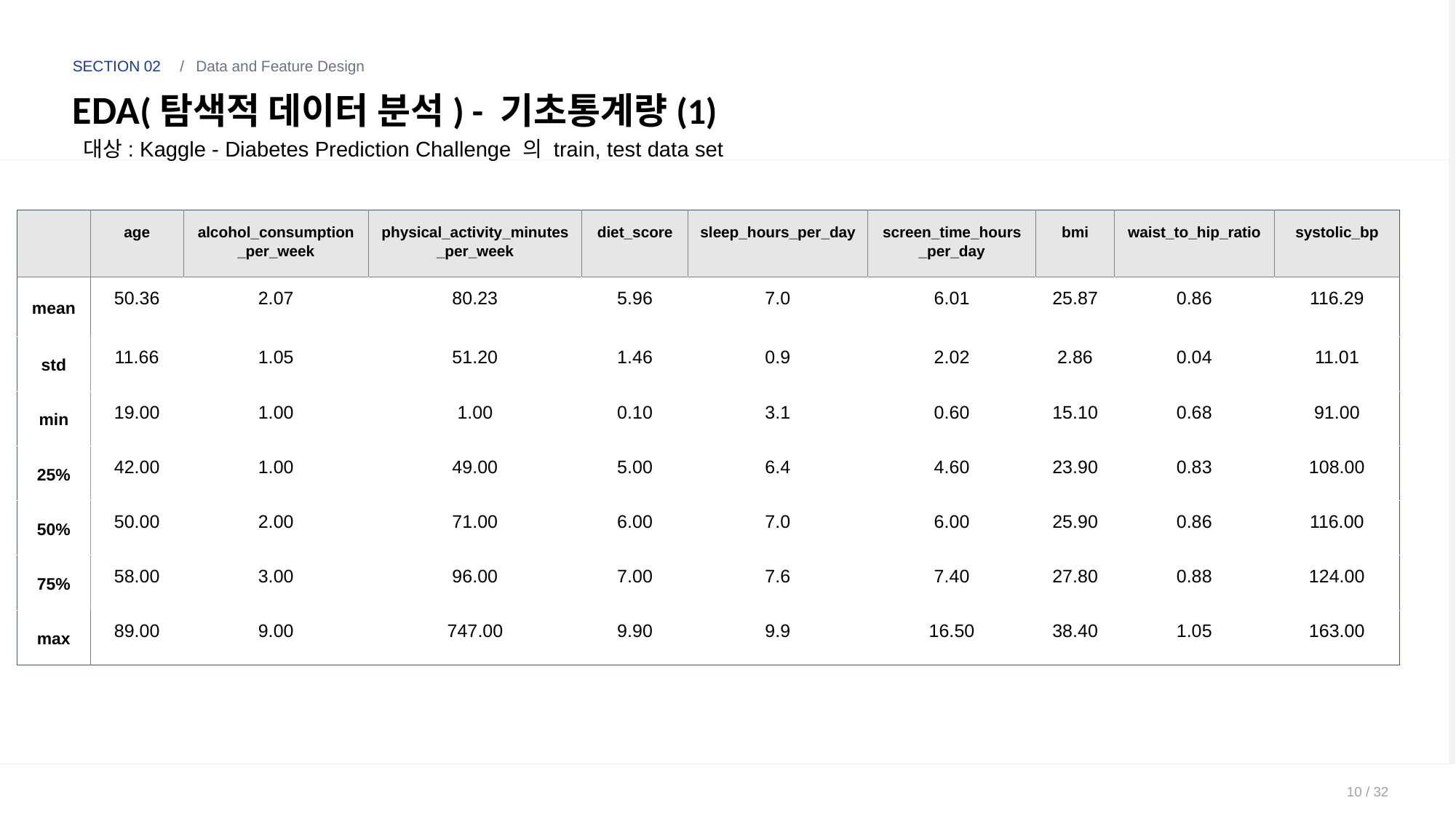

SECTION 02
/
Data and Feature Design
EDA(탐색적 데이터 분석) - 기초통계량(1)
대상: Kaggle - Diabetes Prediction Challenge 의 train, test data set

|  | age | alcohol\_consumption\_per\_week | physical\_activity\_minutes\_per\_week | diet\_score | sleep\_hours\_per\_day | screen\_time\_hours\_per\_day | bmi | waist\_to\_hip\_ratio | systolic\_bp |
| --- | --- | --- | --- | --- | --- | --- | --- | --- | --- |
| mean | 50.36 | 2.07 | 80.23 | 5.96 | 7.0 | 6.01 | 25.87 | 0.86 | 116.29 |
| std | 11.66 | 1.05 | 51.20 | 1.46 | 0.9 | 2.02 | 2.86 | 0.04 | 11.01 |
| min | 19.00 | 1.00 | 1.00 | 0.10 | 3.1 | 0.60 | 15.10 | 0.68 | 91.00 |
| 25% | 42.00 | 1.00 | 49.00 | 5.00 | 6.4 | 4.60 | 23.90 | 0.83 | 108.00 |
| 50% | 50.00 | 2.00 | 71.00 | 6.00 | 7.0 | 6.00 | 25.90 | 0.86 | 116.00 |
| 75% | 58.00 | 3.00 | 96.00 | 7.00 | 7.6 | 7.40 | 27.80 | 0.88 | 124.00 |
| max | 89.00 | 9.00 | 747.00 | 9.90 | 9.9 | 16.50 | 38.40 | 1.05 | 163.00 |

10 / 32